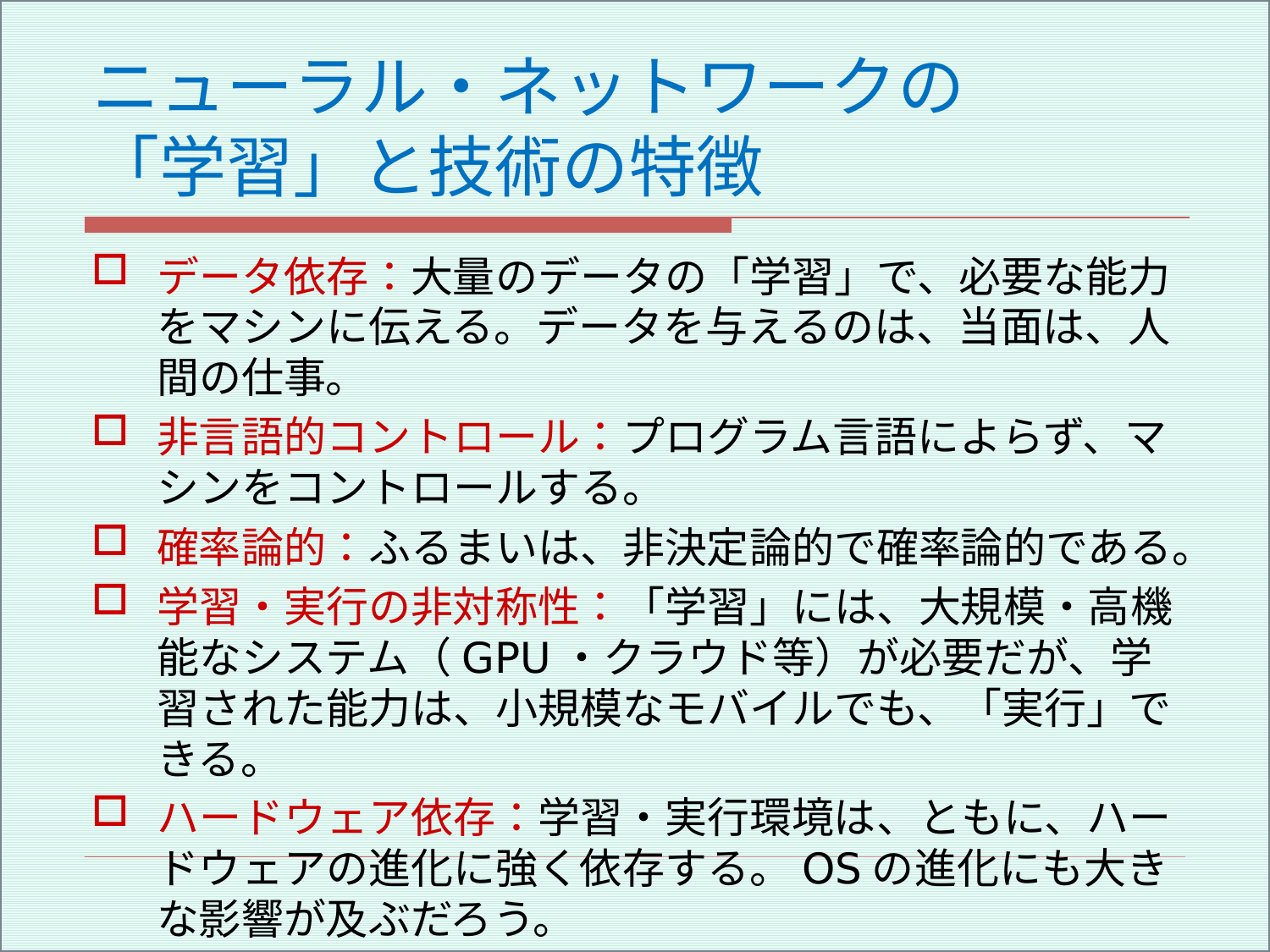

# ニューラル・ネットワークの 「学習」と技術の特徴
データ依存：大量のデータの「学習」で、必要な能力をマシンに伝える。データを与えるのは、当面は、人間の仕事。
非言語的コントロール：プログラム言語によらず、マシンをコントロールする。
確率論的：ふるまいは、非決定論的で確率論的である。
学習・実行の非対称性：「学習」には、大規模・高機能なシステム（GPU・クラウド等）が必要だが、学習された能力は、小規模なモバイルでも、「実行」できる。
ハードウェア依存：学習・実行環境は、ともに、ハードウェアの進化に強く依存する。OSの進化にも大きな影響が及ぶだろう。